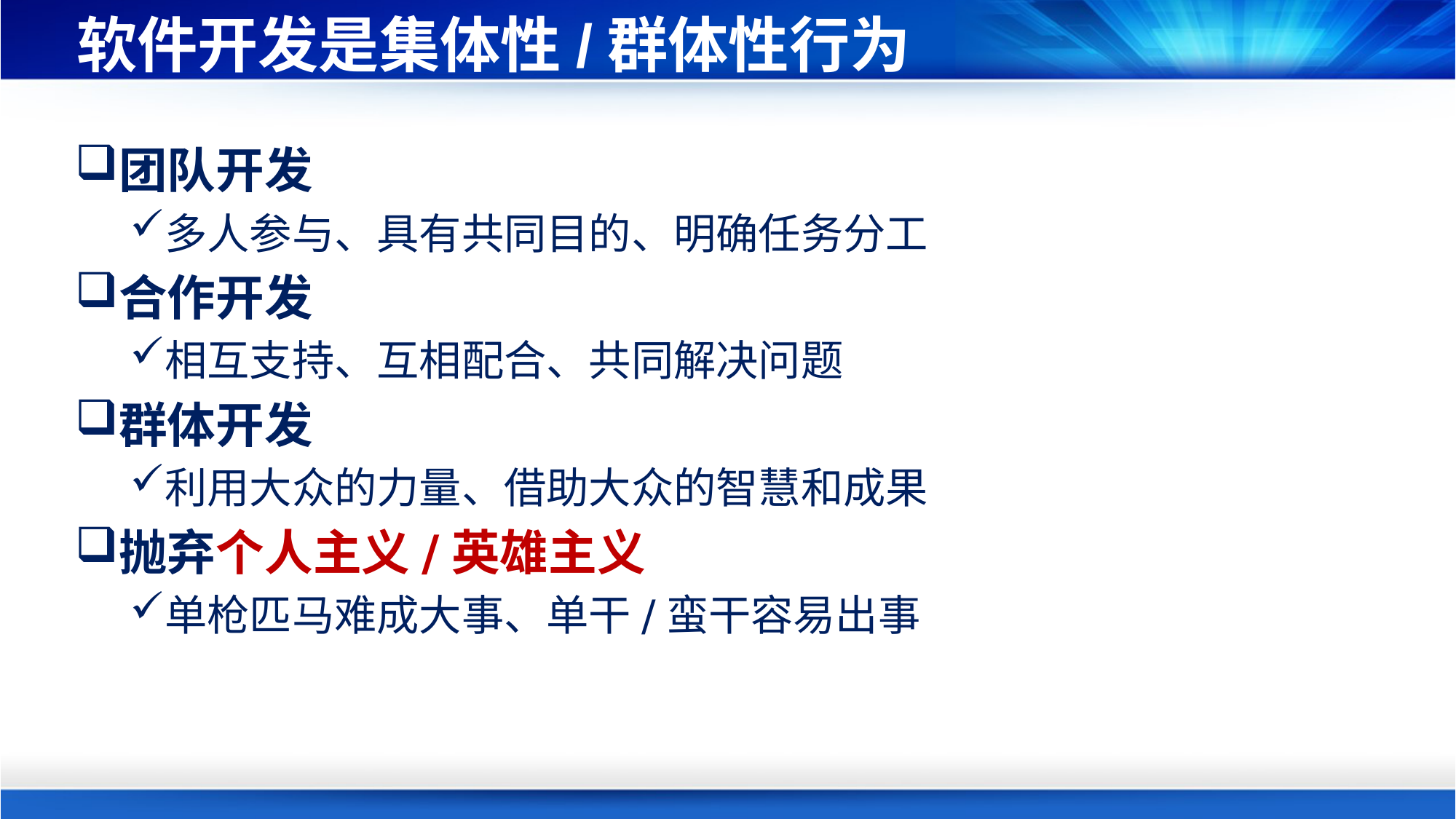

# 软件开发是集体性/群体性行为
团队开发
多人参与、具有共同目的、明确任务分工
合作开发
相互支持、互相配合、共同解决问题
群体开发
利用大众的力量、借助大众的智慧和成果
抛弃个人主义/英雄主义
单枪匹马难成大事、单干/蛮干容易出事